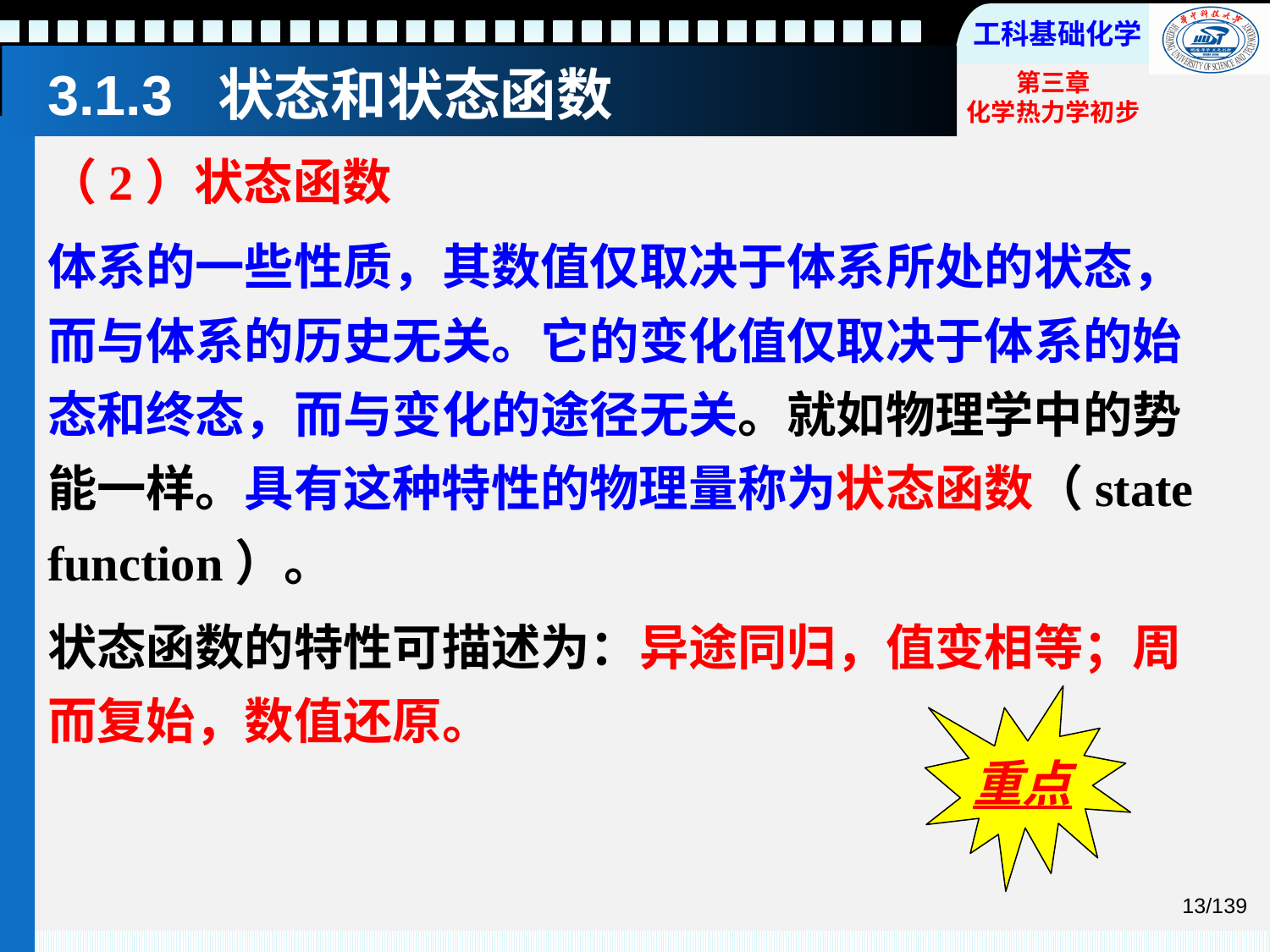

# 3.1.3  状态和状态函数
（2）状态函数
体系的一些性质，其数值仅取决于体系所处的状态，而与体系的历史无关。它的变化值仅取决于体系的始态和终态，而与变化的途径无关。就如物理学中的势能一样。具有这种特性的物理量称为状态函数（state function）。
状态函数的特性可描述为：异途同归，值变相等；周而复始，数值还原。

重点